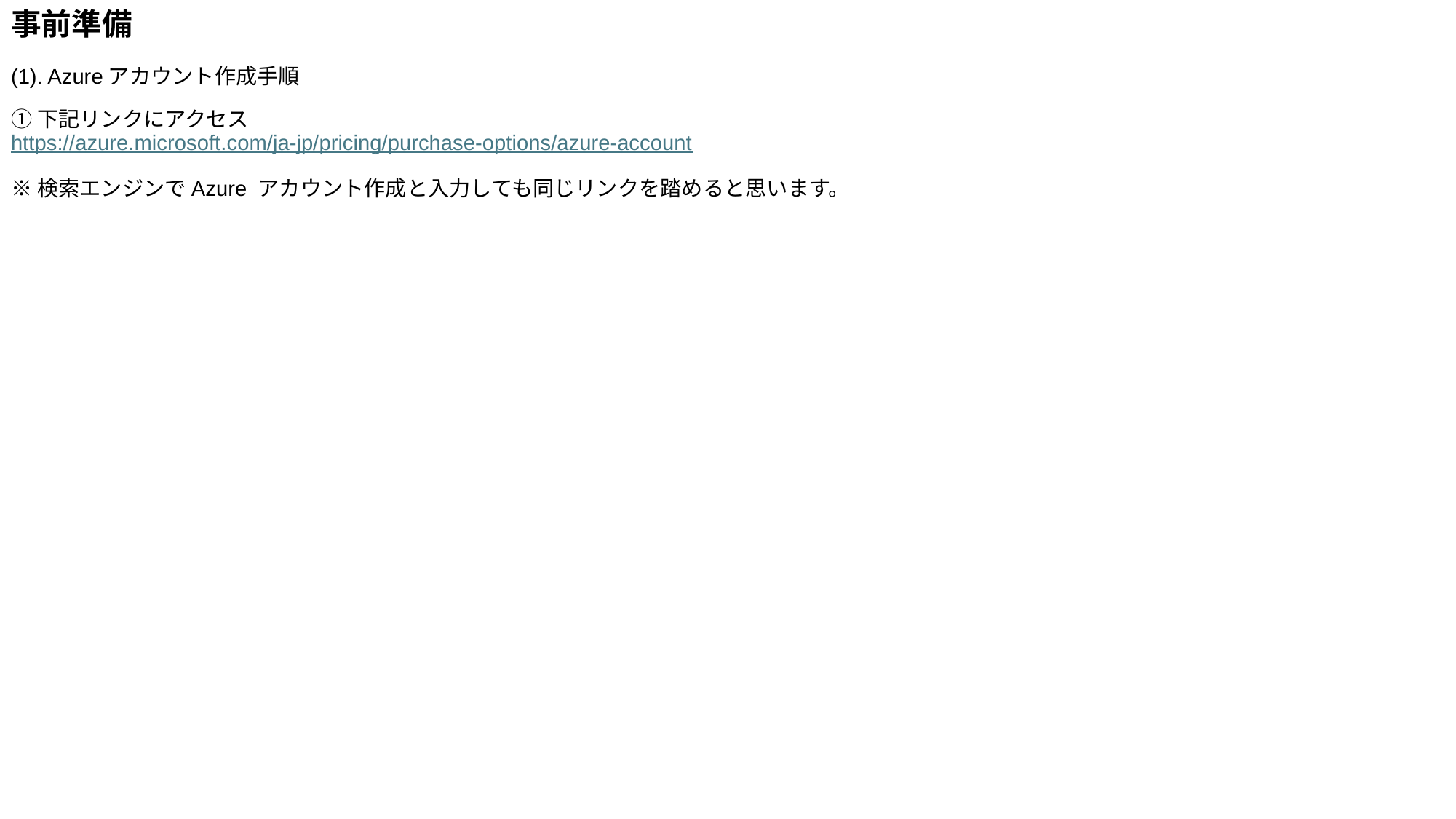

# 事前準備
(1). Azureアカウント作成手順

①下記リンクにアクセス
https://azure.microsoft.com/ja-jp/pricing/purchase-options/azure-account

※検索エンジンでAzure アカウント作成と入力しても同じリンクを踏めると思います。